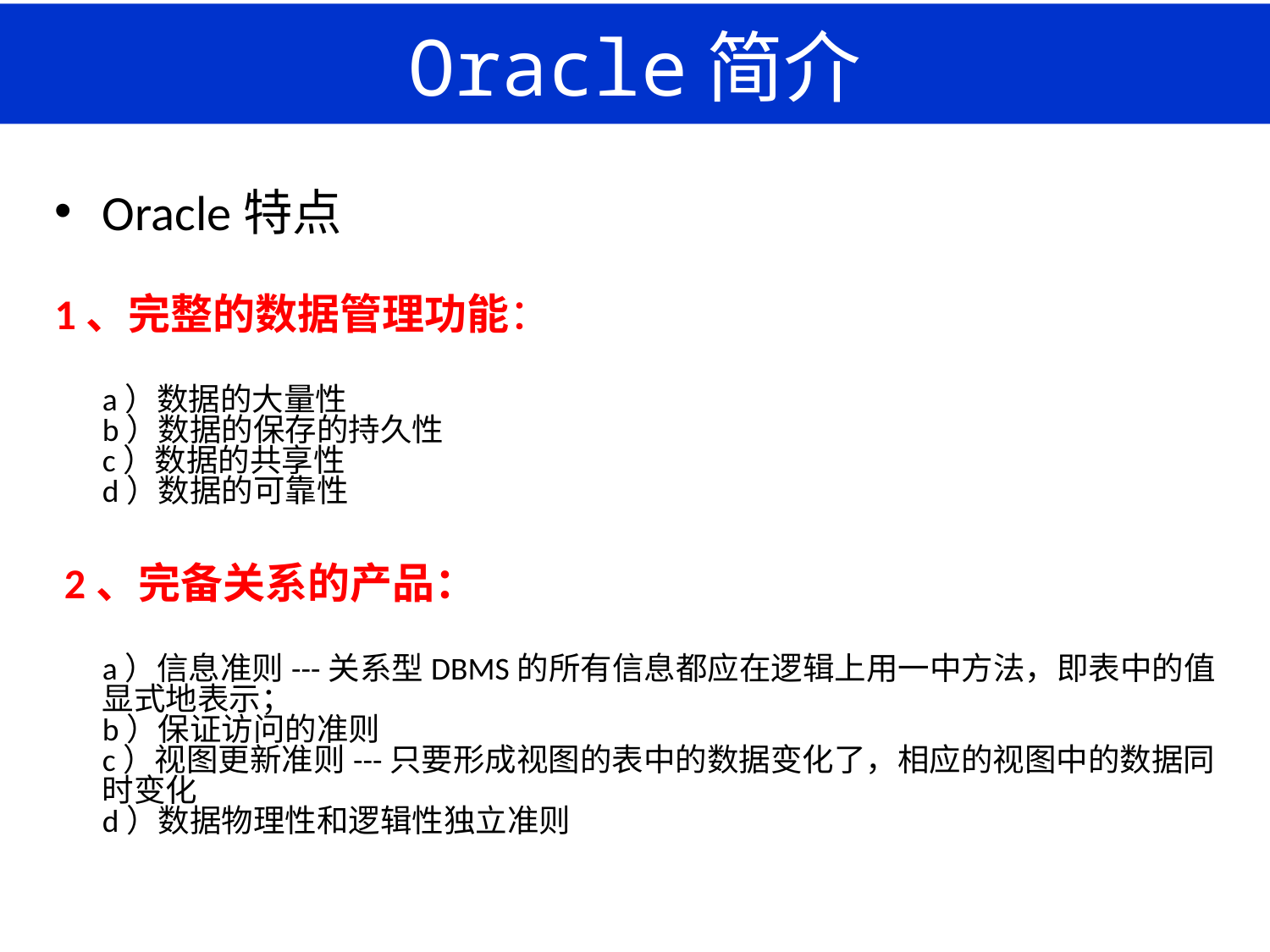

# Oracle简介
Oracle特点

1、完整的数据管理功能：
a）数据的大量性
b）数据的保存的持久性
c）数据的共享性
d）数据的可靠性

 2、完备关系的产品：
a）信息准则---关系型DBMS的所有信息都应在逻辑上用一中方法，即表中的值显式地表示；
b）保证访问的准则
c）视图更新准则---只要形成视图的表中的数据变化了，相应的视图中的数据同时变化
d）数据物理性和逻辑性独立准则